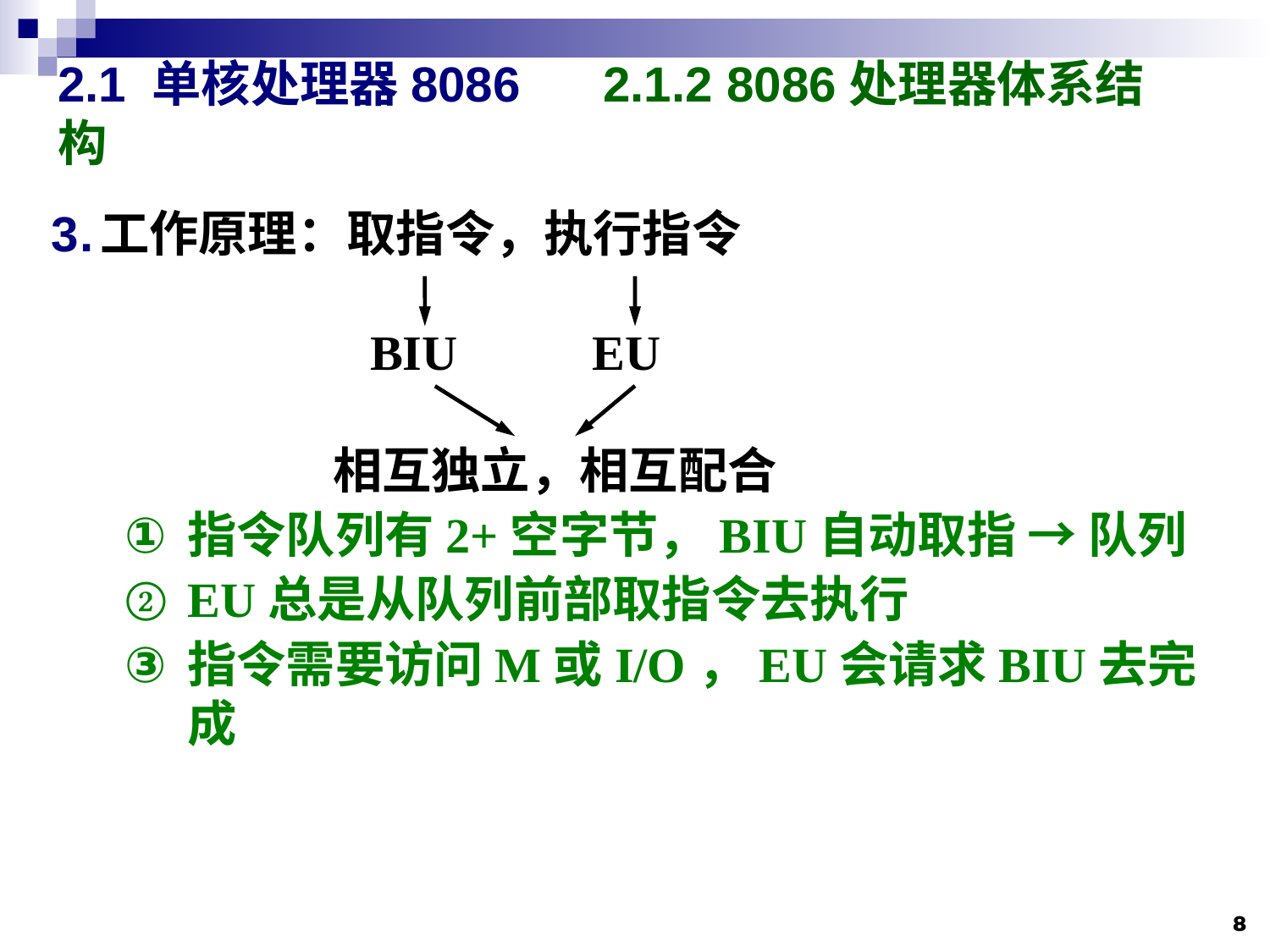

# 2.1 单核处理器8086      2.1.2 8086处理器体系结构
工作原理：取指令，执行指令
                       BIU           EU
                  相互独立，相互配合
指令队列有2+空字节，BIU自动取指 → 队列
EU总是从队列前部取指令去执行
指令需要访问M或I/O，EU会请求BIU去完成

8